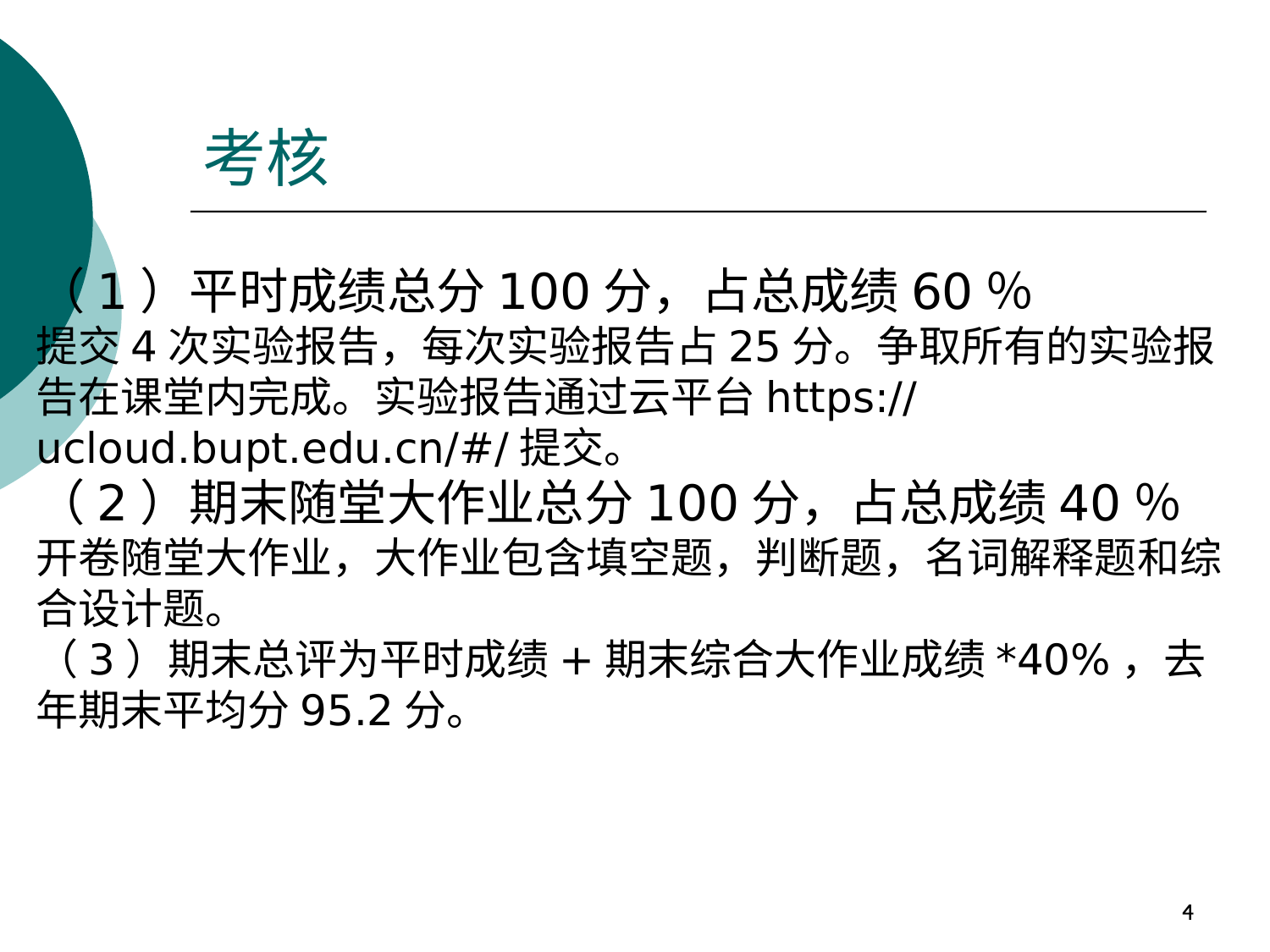

# 考核
（1）平时成绩总分100分，占总成绩60％
提交4次实验报告，每次实验报告占25分。争取所有的实验报告在课堂内完成。实验报告通过云平台https://ucloud.bupt.edu.cn/#/提交。
（2）期末随堂大作业总分100分，占总成绩40％
开卷随堂大作业，大作业包含填空题，判断题，名词解释题和综合设计题。
（3）期末总评为平时成绩+期末综合大作业成绩*40%，去年期末平均分95.2分。

4